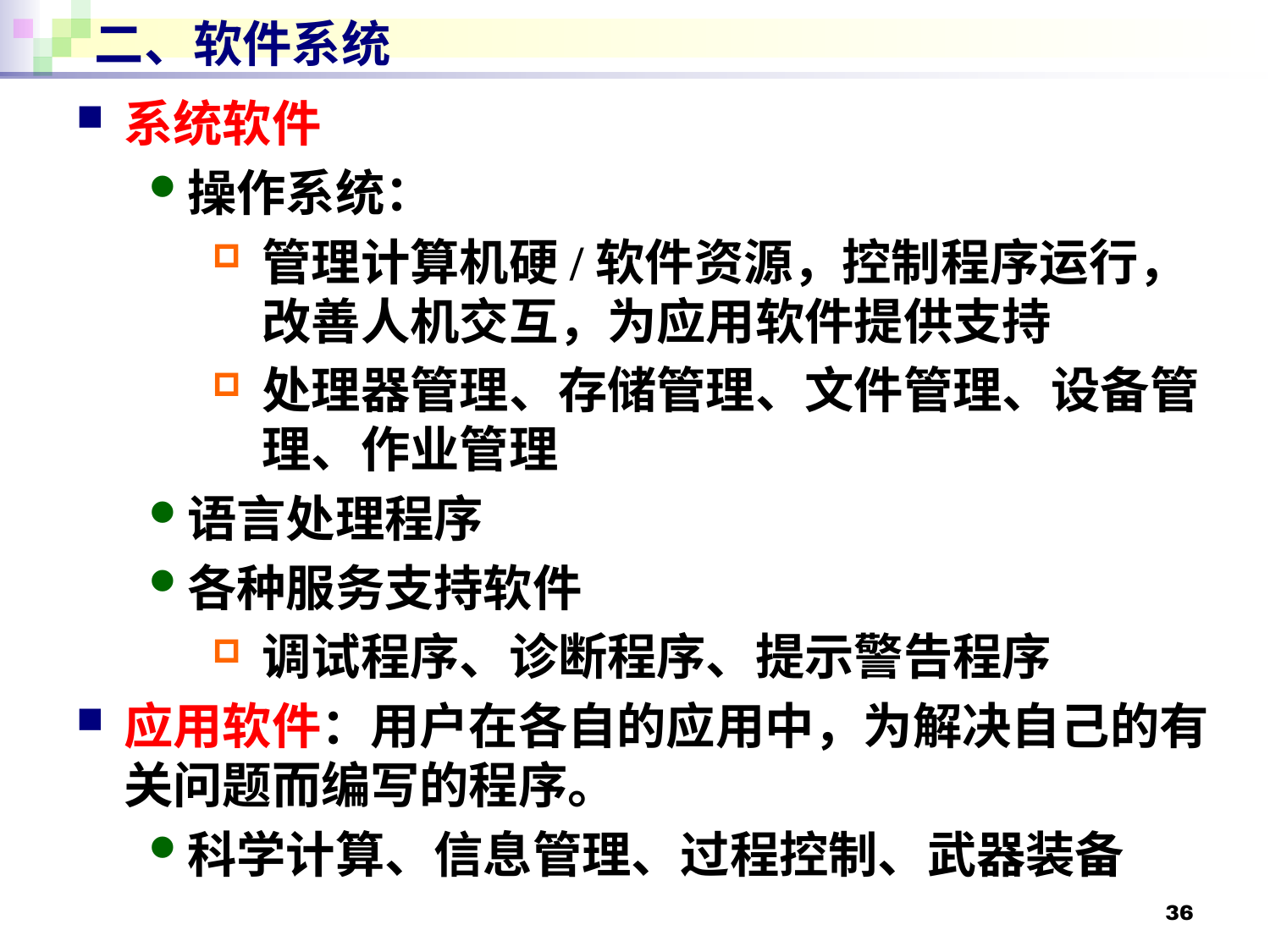

# 二、软件系统
系统软件
操作系统：
管理计算机硬/软件资源，控制程序运行，改善人机交互，为应用软件提供支持
处理器管理、存储管理、文件管理、设备管理、作业管理
语言处理程序
各种服务支持软件
调试程序、诊断程序、提示警告程序
应用软件：用户在各自的应用中，为解决自己的有关问题而编写的程序。
科学计算、信息管理、过程控制、武器装备
36